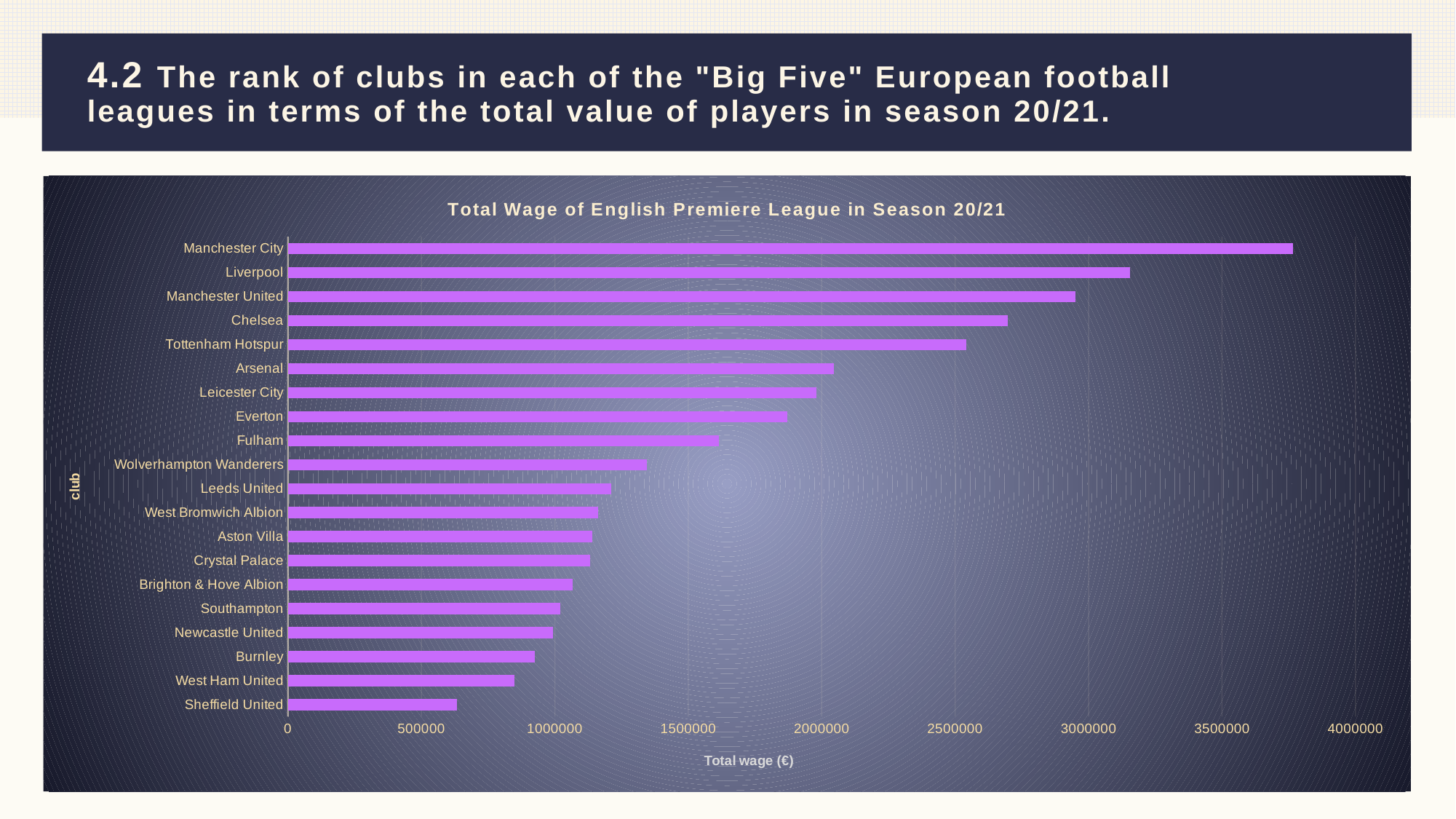

# 4.2 The rank of clubs in each of the "Big Five" European football 	leagues in terms of the total value of players in season 20/21.

### Chart: Total Wage of English Premiere League in Season 20/21

| Category | 汇总 |
|---|---|
| Sheffield United | 634000.0 |
| West Ham United | 850000.0 |
| Burnley | 926000.0 |
| Newcastle United | 993000.0 |
| Southampton | 1021000.0 |
| Brighton & Hove Albion | 1068000.0 |
| Crystal Palace | 1131000.0 |
| Aston Villa | 1141000.0 |
| West Bromwich Albion | 1161000.0 |
| Leeds United | 1212500.0 |
| Wolverhampton Wanderers | 1344000.0 |
| Fulham | 1616000.0 |
| Everton | 1872000.0 |
| Leicester City | 1981000.0 |
| Arsenal | 2046000.0 |
| Tottenham Hotspur | 2542000.0 |
| Chelsea | 2698000.0 |
| Manchester United | 2950000.0 |
| Liverpool | 3154000.0 |
| Manchester City | 3765000.0 |